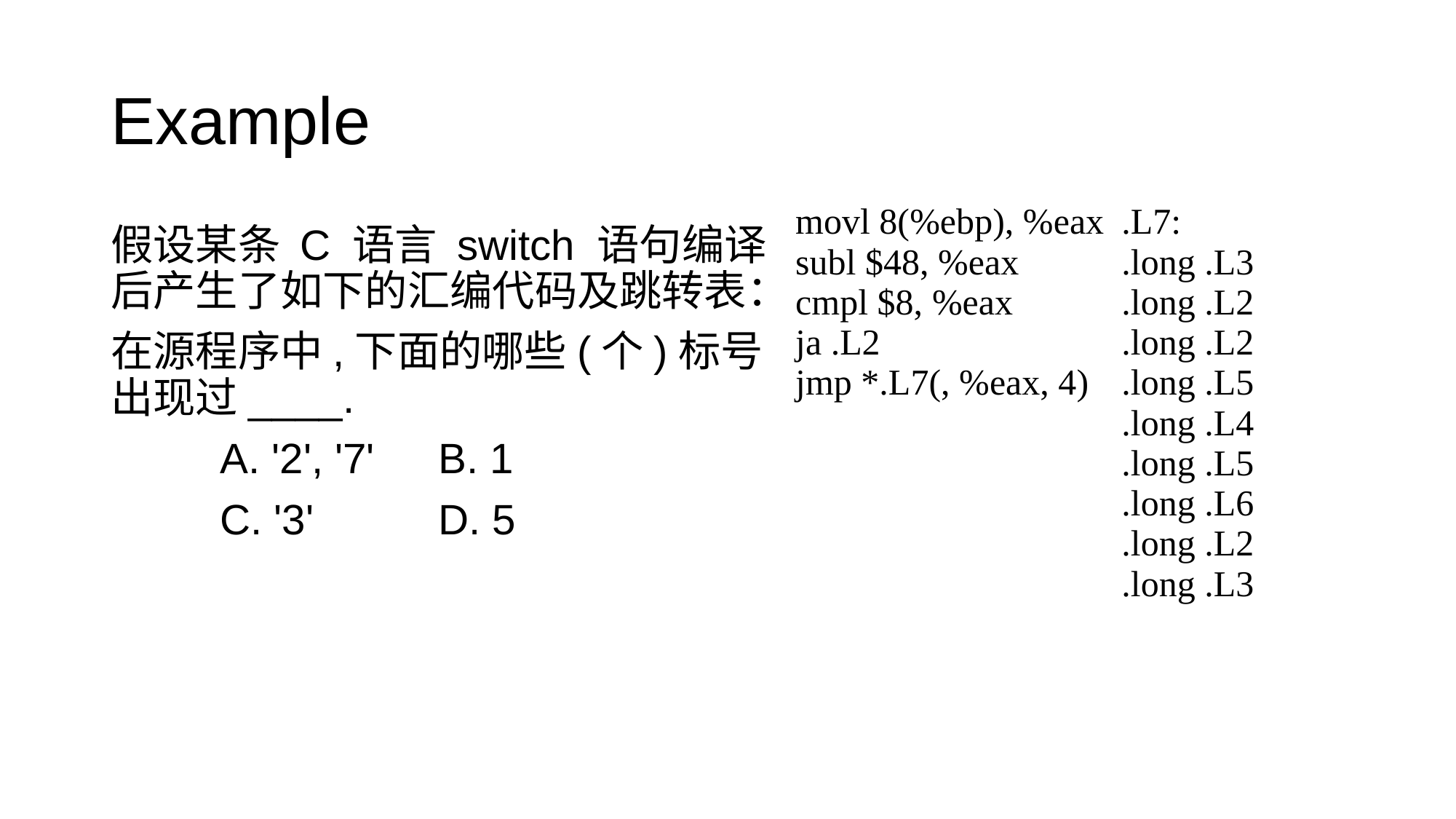

# Example
| movl 8(%ebp), %eax subl $48, %eax cmpl $8, %eax ja .L2 jmp \*.L7(, %eax, 4) | .L7: .long .L3 .long .L2 .long .L2 .long .L5 .long .L4 .long .L5 .long .L6 .long .L2 .long .L3 |
| --- | --- |
假设某条 C 语言 switch 语句编译后产生了如下的汇编代码及跳转表：
在源程序中,下面的哪些(个)标号出现过____.
	A. '2', '7'	B. 1
	C. '3'		D. 5